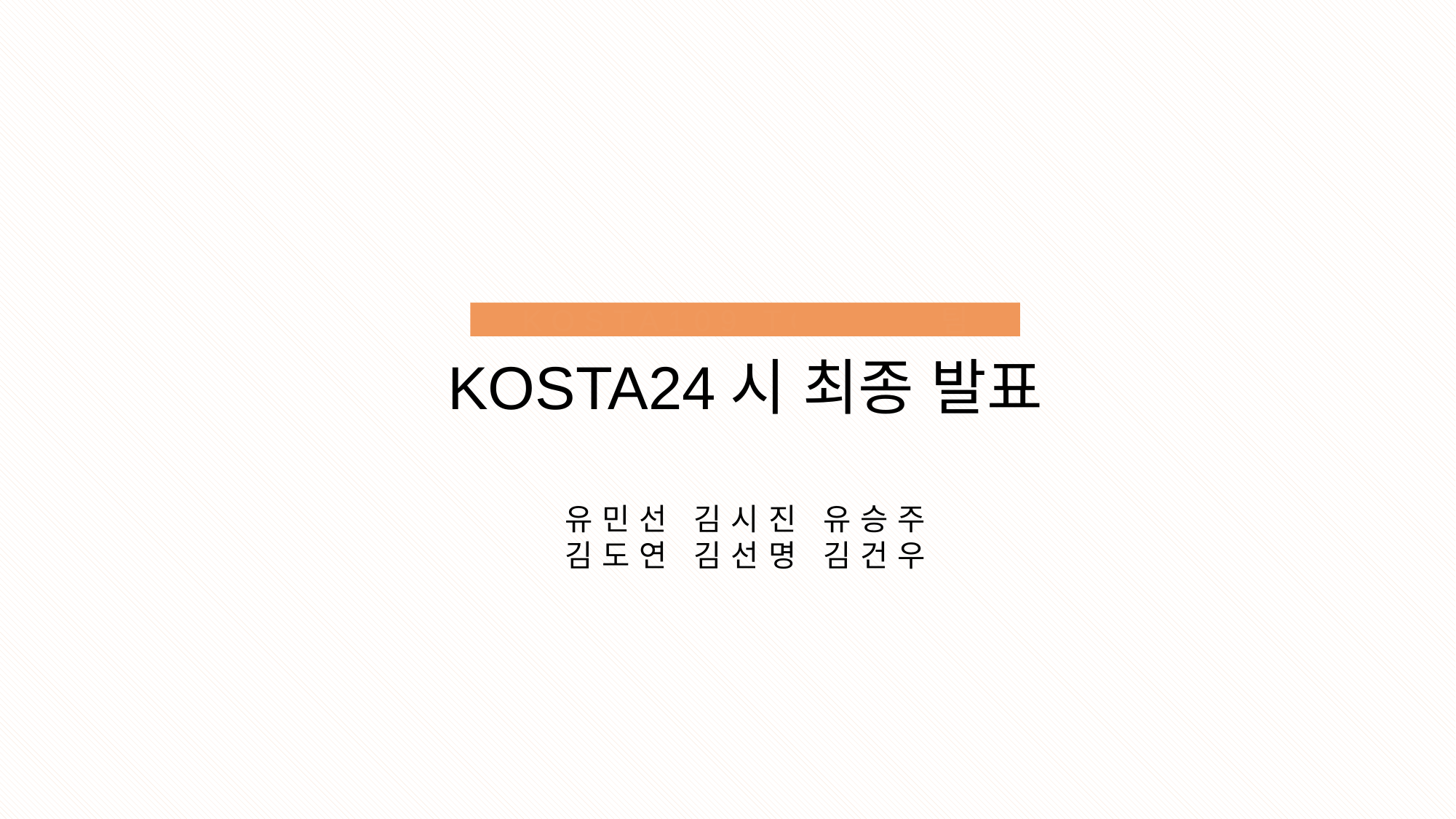

KOSTA109 TO YOU팀

KOSTA24시 최종 발표
유민선 김시진 유승주
김도연 김선명 김건우